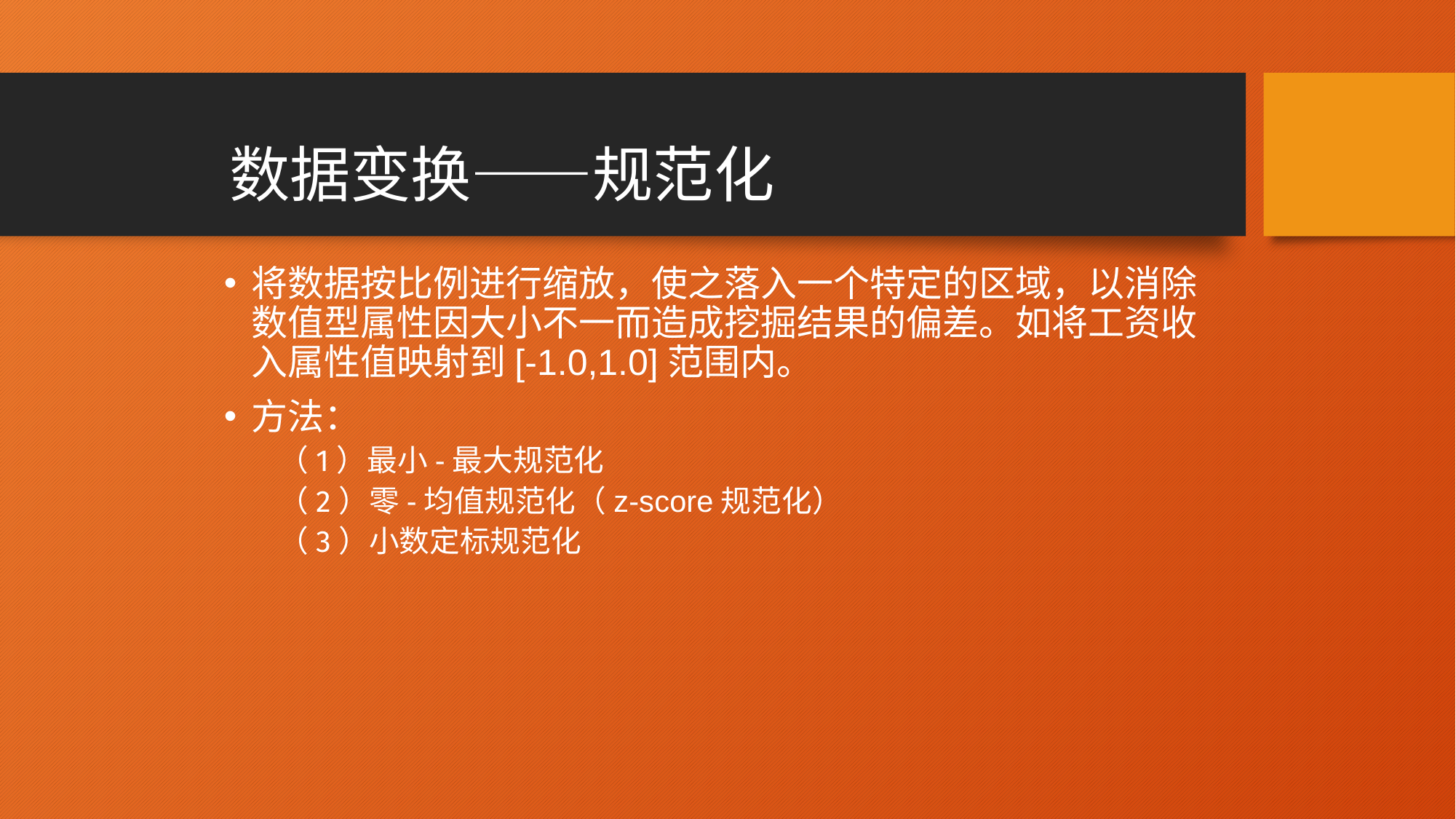

# 数据变换——规范化
将数据按比例进行缩放，使之落入一个特定的区域，以消除数值型属性因大小不一而造成挖掘结果的偏差。如将工资收入属性值映射到[-1.0,1.0]范围内。
方法：
（1）最小-最大规范化
（2）零-均值规范化（z-score规范化）
（3）小数定标规范化